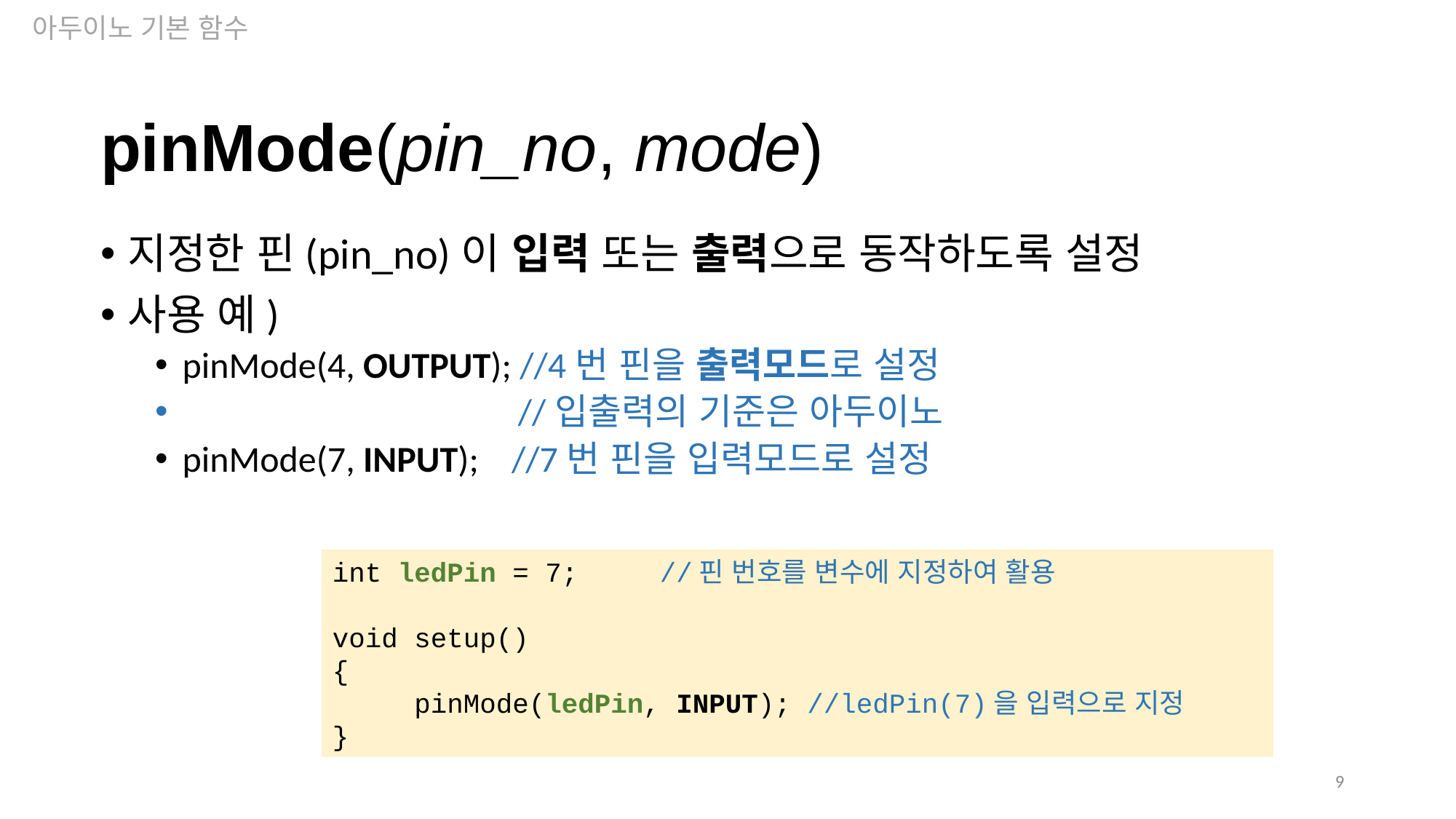

아두이노 기본 함수
pinMode(pin_no, mode)
지정한 핀(pin_no)이 입력 또는 출력으로 동작하도록 설정
사용 예)
pinMode(4, OUTPUT); //4번 핀을 출력모드로 설정
                                         //입출력의 기준은 아두이노
pinMode(7, INPUT);    //7번 핀을 입력모드로 설정
int ledPin = 7;	//핀 번호를 변수에 지정하여 활용

void setup()
{
     pinMode(ledPin, INPUT); //ledPin(7)을 입력으로 지정
}
9